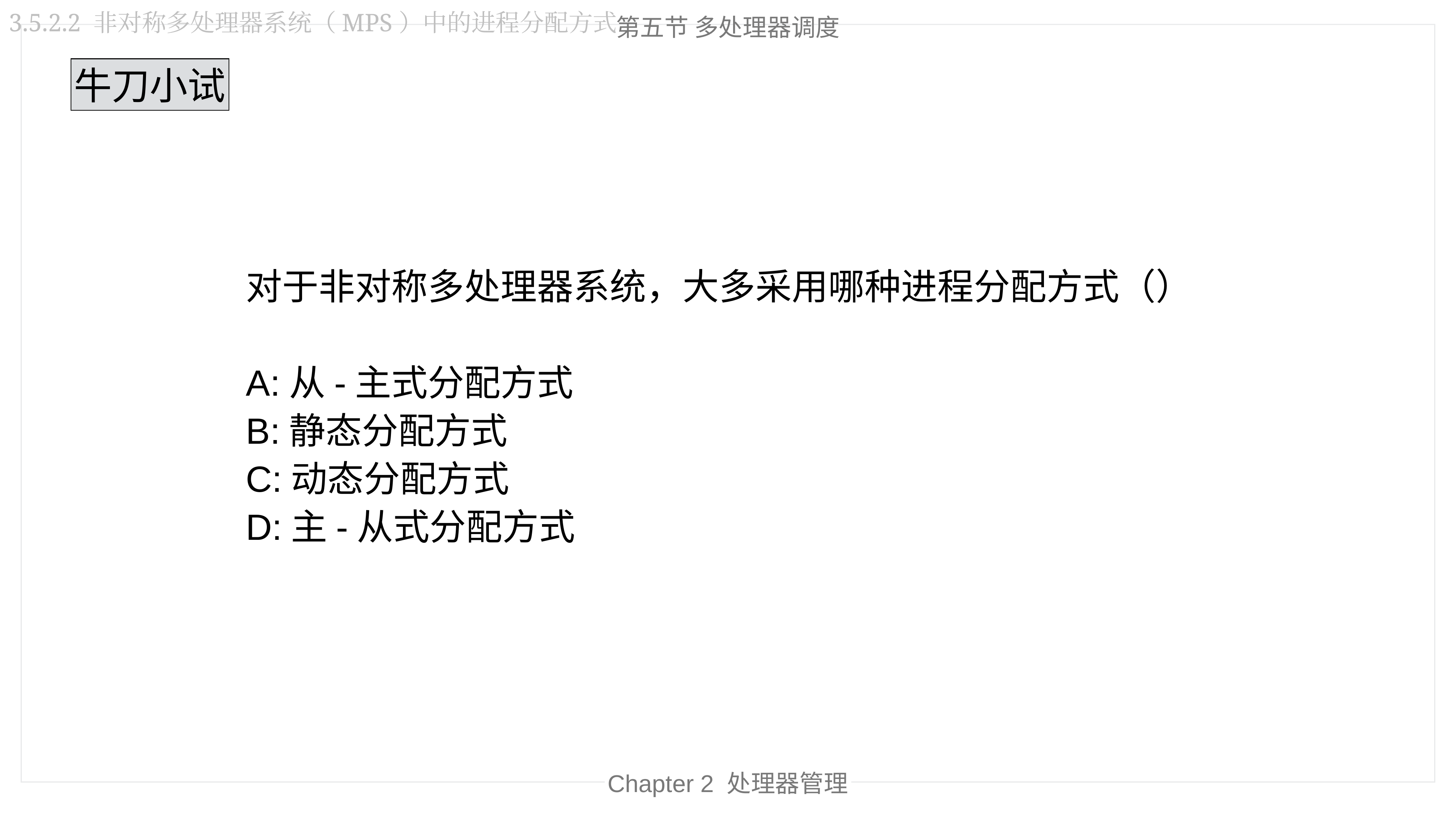

3.5.2.2 非对称多处理器系统（MPS）中的进程分配方式
第五节 多处理器调度
牛刀小试
对于非对称多处理器系统，大多采用哪种进程分配方式（）

A:从-主式分配方式
B:静态分配方式
C:动态分配方式
D:主-从式分配方式
Chapter 2 处理器管理